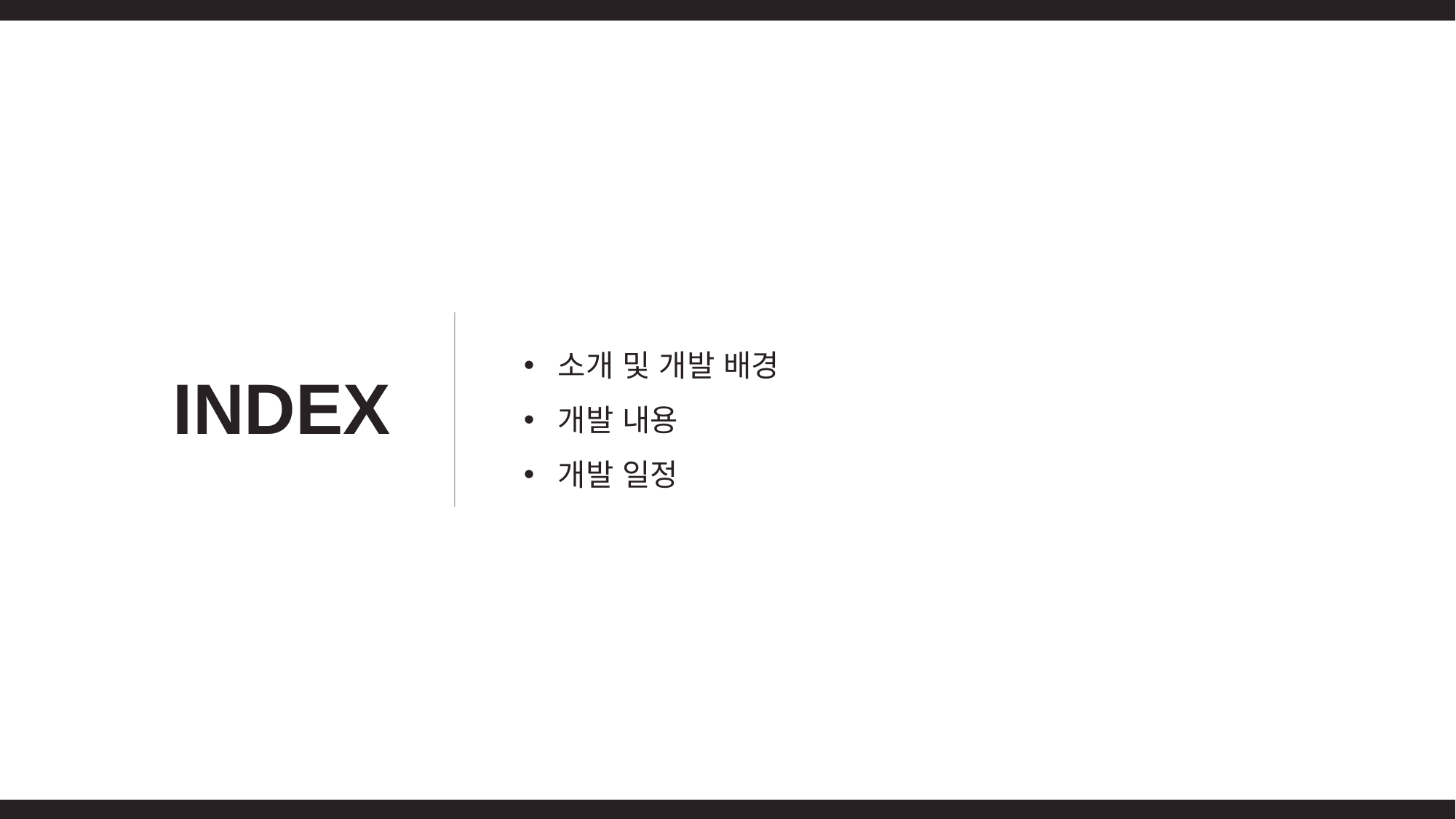

소개 및 개발 배경
개발 내용
개발 일정
INDEX